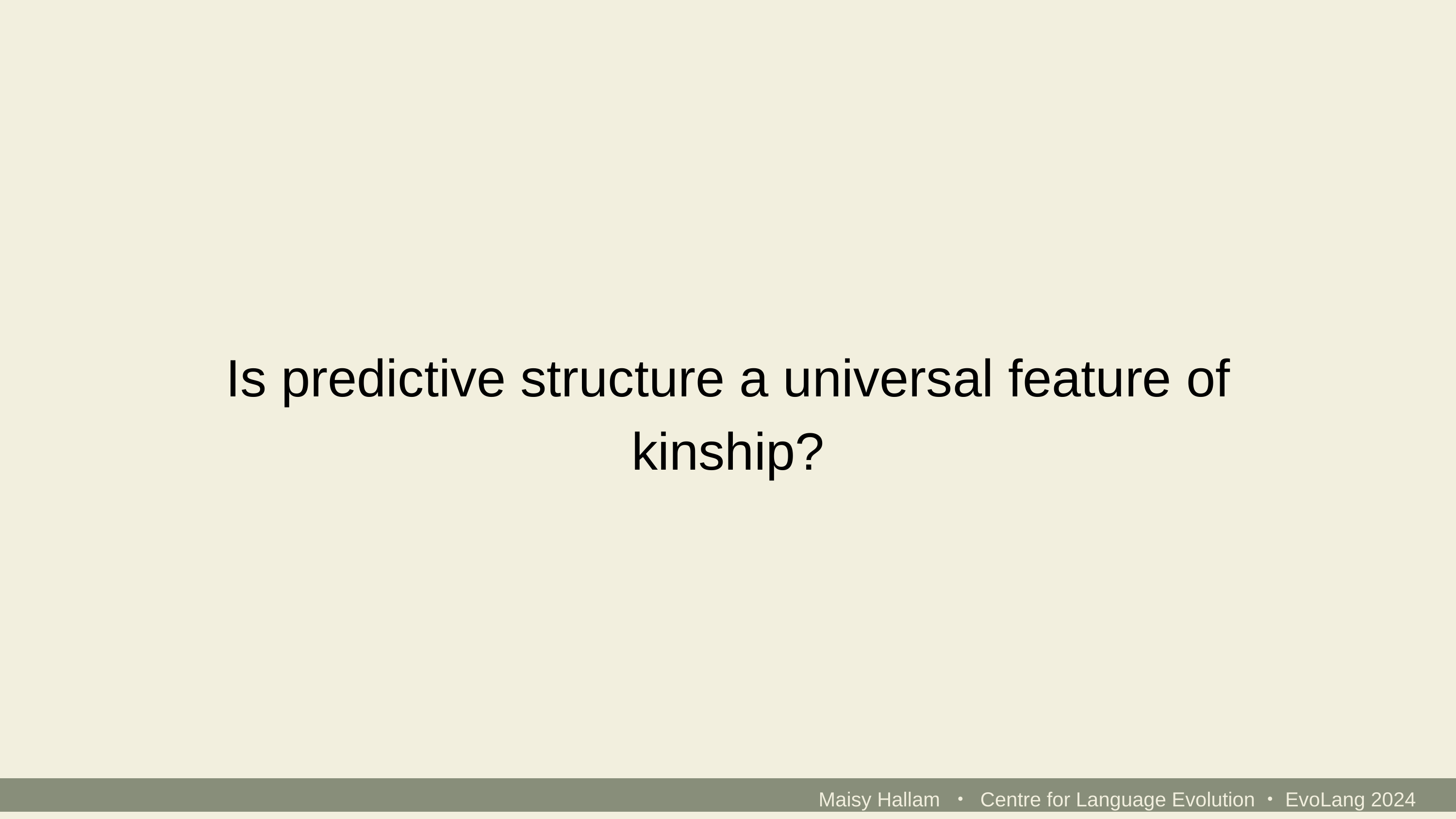

Is predictive structure a universal feature of kinship?

Maisy Hallam ・ Centre for Language Evolution・EvoLang 2024